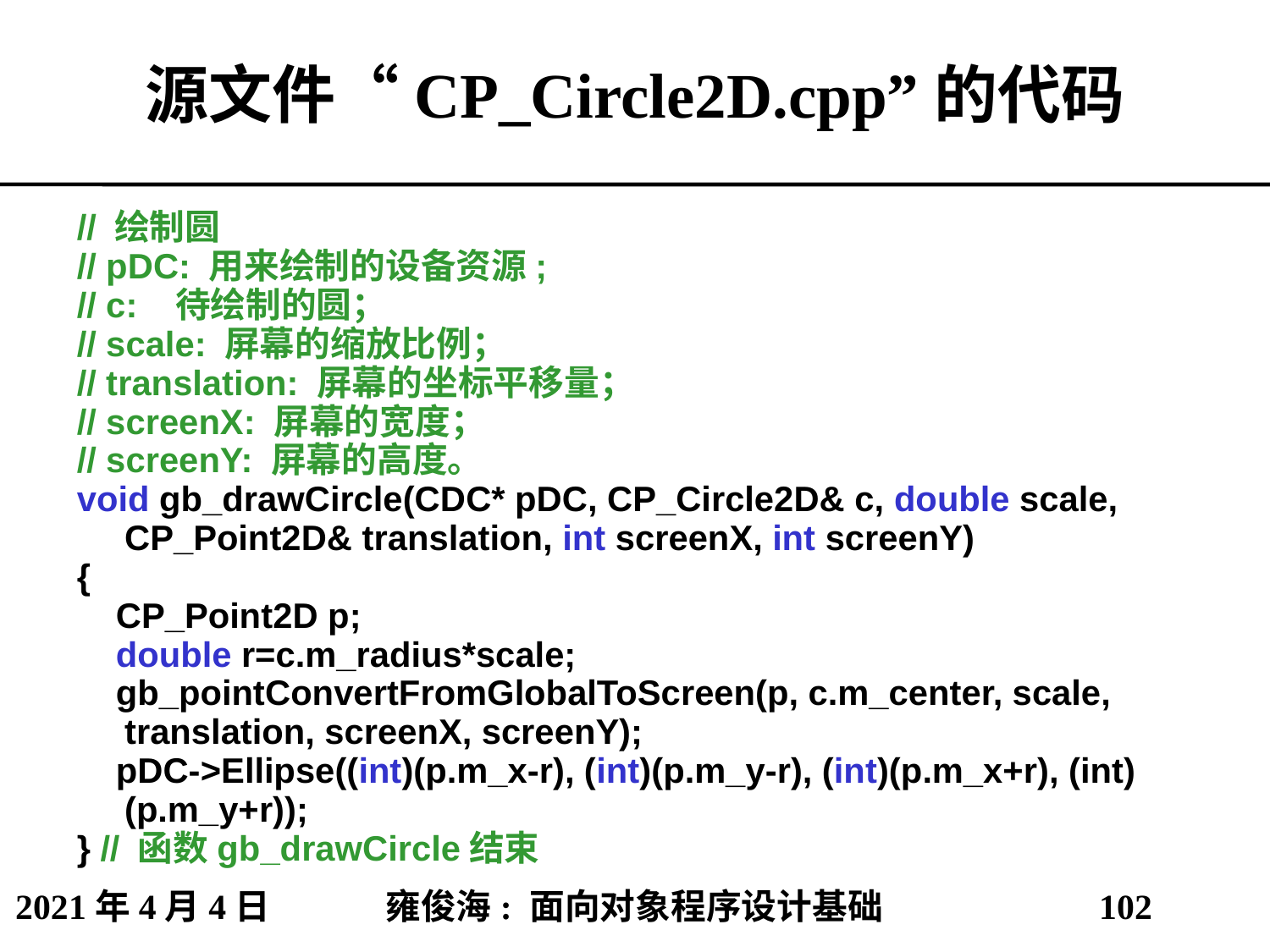

# 源文件“CP_Circle2D.cpp”的代码

// 绘制圆
// pDC: 用来绘制的设备资源;
// c:   待绘制的圆；
// scale: 屏幕的缩放比例；
// translation: 屏幕的坐标平移量；
// screenX: 屏幕的宽度；
// screenY: 屏幕的高度。
void gb_drawCircle(CDC* pDC, CP_Circle2D& c, double scale, CP_Point2D& translation, int screenX, int screenY)
{
    CP_Point2D p;
    double r=c.m_radius*scale;
    gb_pointConvertFromGlobalToScreen(p, c.m_center, scale, translation, screenX, screenY);
    pDC->Ellipse((int)(p.m_x-r), (int)(p.m_y-r), (int)(p.m_x+r), (int)(p.m_y+r));
} // 函数gb_drawCircle结束
2021年4月4日
雍俊海: 面向对象程序设计基础
102